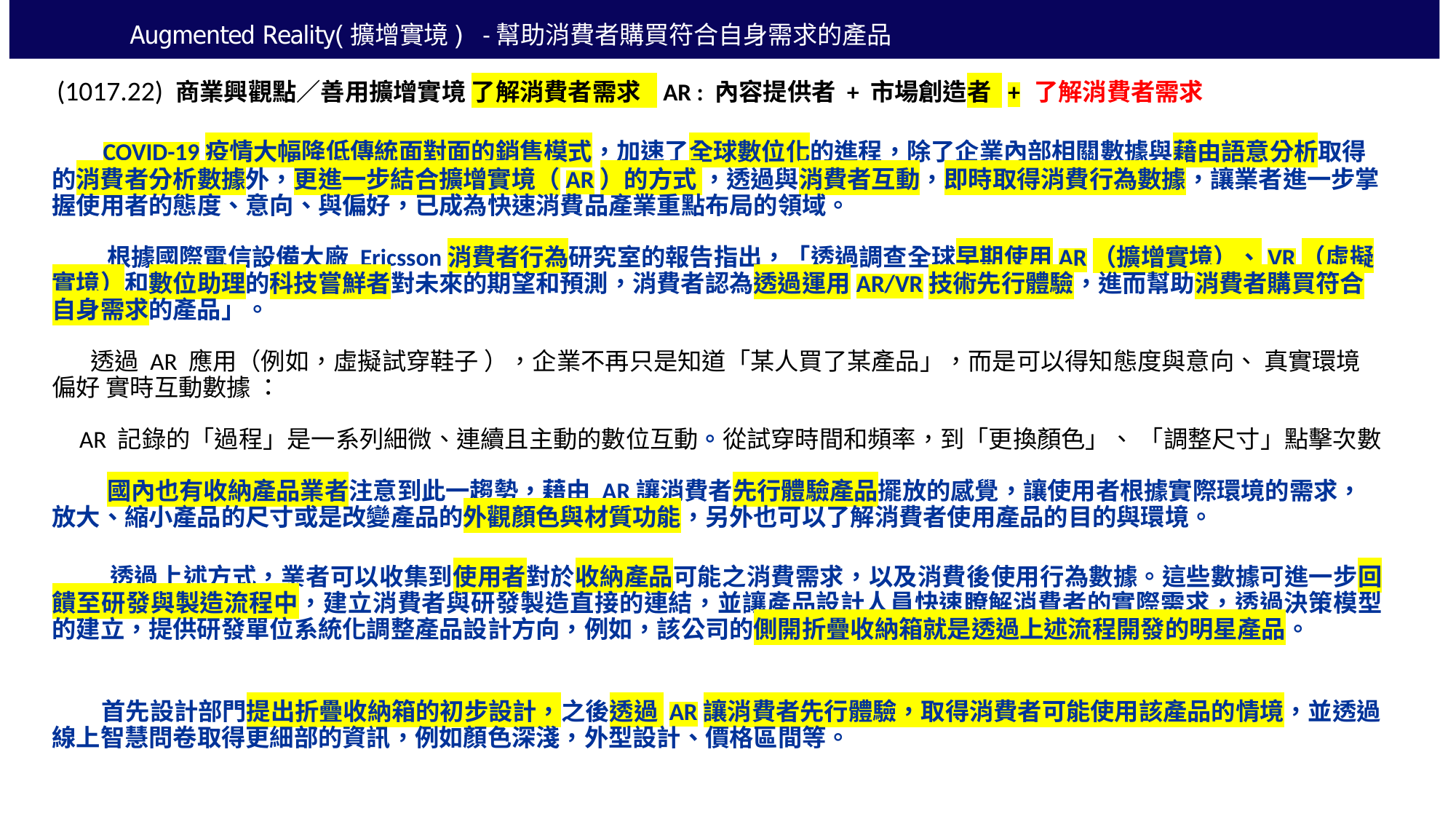

# Augmented Reality(擴增實境)   -幫助消費者購買符合自身需求的產品
 (1017.22) 商業興觀點／善用擴增實境 了解消費者需求   AR : 內容提供者 + 市場創造者  + 了解消費者需求
       COVID-19疫情大幅降低傳統面對面的銷售模式，加速了全球數位化的進程，除了企業內部相關數據與藉由語意分析取得的消費者分析數據外，更進一步結合擴增實境（AR）的方式 ，透過與消費者互動，即時取得消費行為數據，讓業者進一步掌握使用者的態度、意向、與偏好，已成為快速消費品產業重點布局的領域。
         根據國際電信設備大廠 Ericsson消費者行為研究室的報告指出，「透過調查全球早期使用AR（擴增實境）、VR（虛擬實境）和數位助理的科技嘗鮮者對未來的期望和預測，消費者認為透過運用AR/VR技術先行體驗，進而幫助消費者購買符合自身需求的產品」。
      透過 AR 應用（例如，虛擬試穿鞋子 ），企業不再只是知道「某人買了某產品」，而是可以得知態度與意向、 真實環境偏好 實時互動數據 ：
     AR 記錄的「過程」是一系列細微、連續且主動的數位互動。從試穿時間和頻率，到「更換顏色」、 「調整尺寸」點擊次數
         國內也有收納產品業者注意到此一趨勢，藉由 AR讓消費者先行體驗產品擺放的感覺，讓使用者根據實際環境的需求，放大、縮小產品的尺寸或是改變產品的外觀顏色與材質功能，另外也可以了解消費者使用產品的目的與環境。
         透過上述方式，業者可以收集到使用者對於收納產品可能之消費需求，以及消費後使用行為數據。這些數據可進一步回饋至研發與製造流程中，建立消費者與研發製造直接的連結，並讓產品設計人員快速瞭解消費者的實際需求，透過決策模型的建立，提供研發單位系統化調整產品設計方向，例如，該公司的側開折疊收納箱就是透過上述流程開發的明星產品。

        首先設計部門提出折疊收納箱的初步設計，之後透過 AR讓消費者先行體驗，取得消費者可能使用該產品的情境，並透過線上智慧問卷取得更細部的資訊，例如顏色深淺，外型設計、價格區間等。